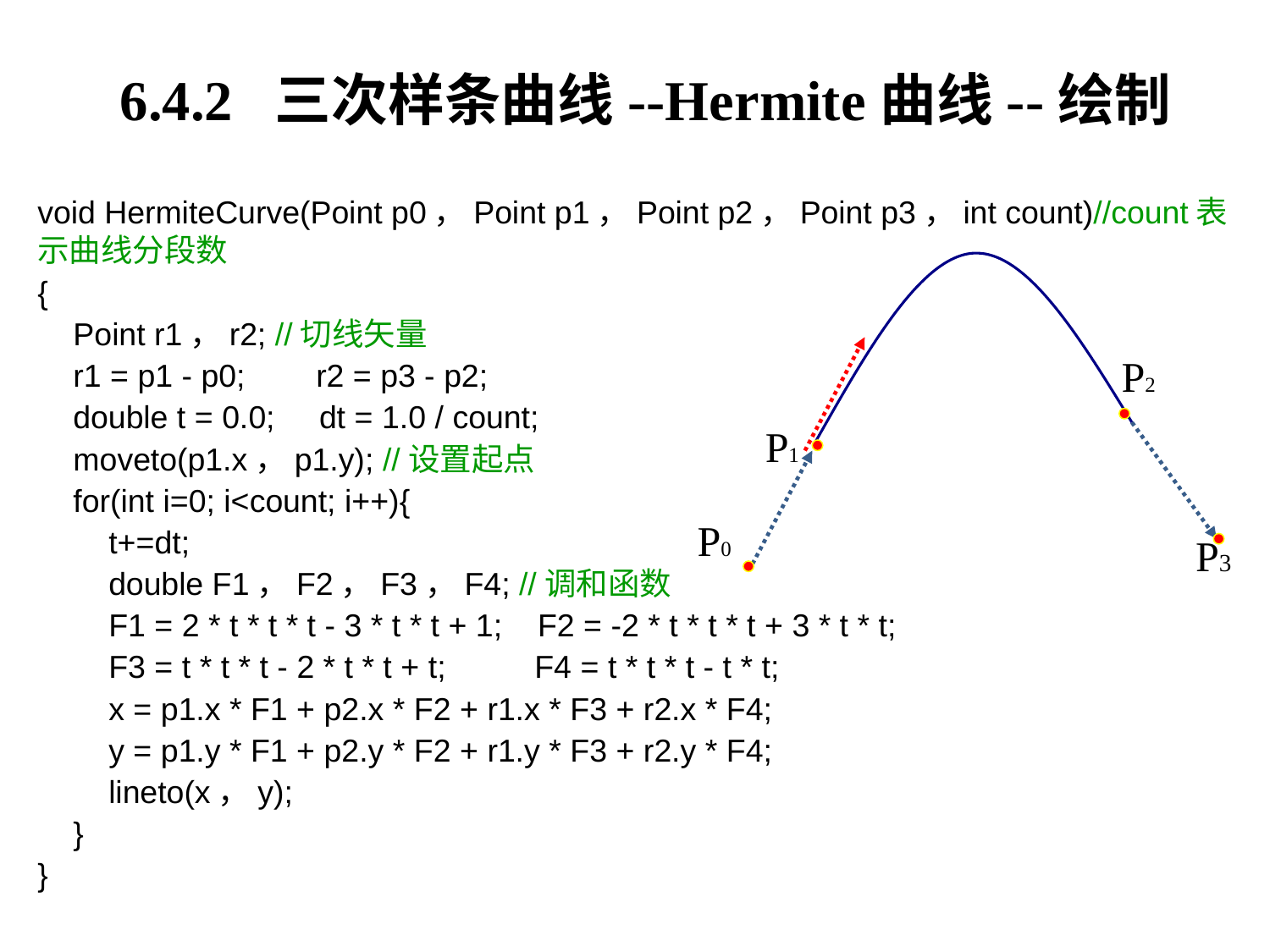

# 6.4.2  三次样条曲线--Hermite曲线--绘制
void HermiteCurve(Point p0，Point p1，Point p2，Point p3，int count)//count表示曲线分段数
{
    Point r1，r2; //切线矢量
    r1 = p1 - p0;        r2 = p3 - p2;
    double t = 0.0;     dt = 1.0 / count;
    moveto(p1.x，p1.y); //设置起点
    for(int i=0; i<count; i++){
        t+=dt;
        double F1，F2，F3，F4; //调和函数
        F1 = 2 * t * t * t - 3 * t * t + 1;    F2 = -2 * t * t * t + 3 * t * t;
        F3 = t * t * t - 2 * t * t + t;          F4 = t * t * t - t * t;
        x = p1.x * F1 + p2.x * F2 + r1.x * F3 + r2.x * F4;
        y = p1.y * F1 + p2.y * F2 + r1.y * F3 + r2.y * F4;
        lineto(x，y);
    }
}

P2

P1

P0
P3